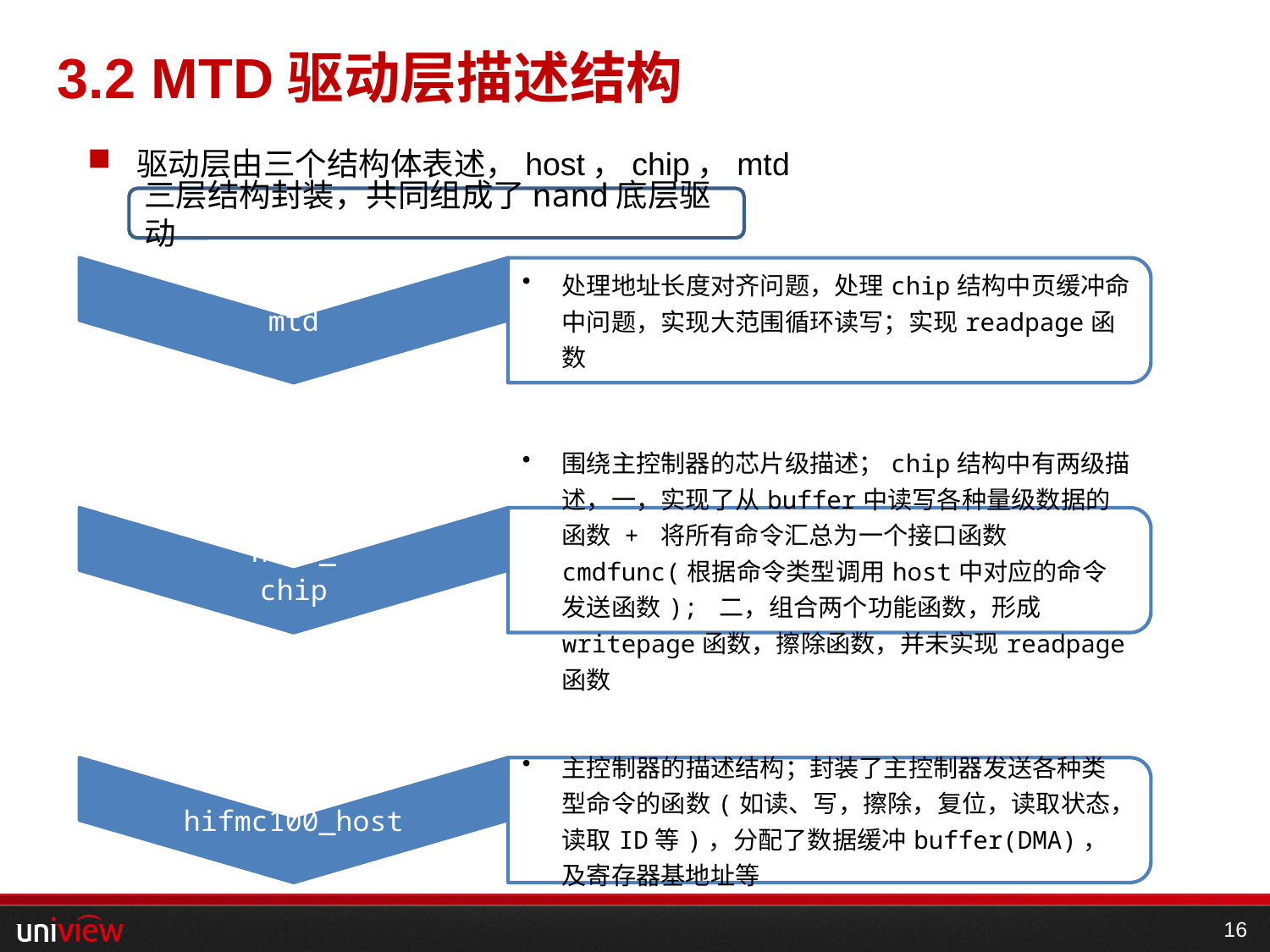

# 3.2 MTD驱动层描述结构
驱动层由三个结构体表述，host，chip，mtd
三层结构封装，共同组成了nand底层驱动
mtd
处理地址长度对齐问题，处理chip结构中页缓冲命中问题，实现大范围循环读写；实现readpage函数
nand_
chip
围绕主控制器的芯片级描述；chip结构中有两级描述，一，实现了从buffer中读写各种量级数据的函数 + 将所有命令汇总为一个接口函数cmdfunc(根据命令类型调用host中对应的命令发送函数); 二，组合两个功能函数，形成writepage函数，擦除函数，并未实现readpage函数
hifmc100_host
主控制器的描述结构；封装了主控制器发送各种类型命令的函数(如读、写，擦除，复位，读取状态，读取ID等)，分配了数据缓冲buffer(DMA)，及寄存器基地址等